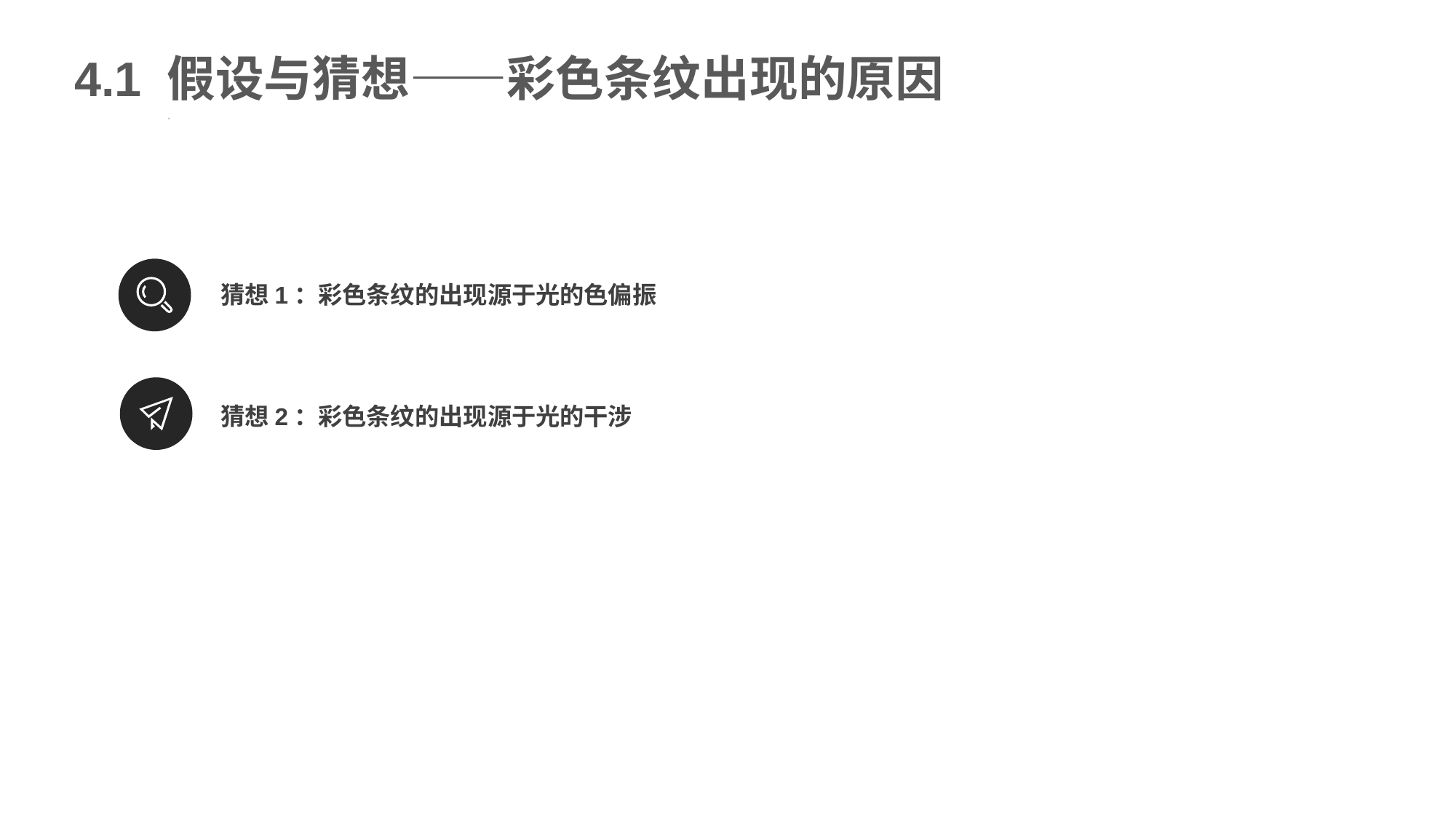

4.1 假设与猜想——彩色条纹出现的原因
.
e7d195523061f1c0205959036996ad55c215b892a7aac5c0B9ADEF7896FB48F2EF97163A2DE1401E1875DEDC438B7864AD24CA23553DBBBD975DAF4CAD4A2592689FFB6CEE59FFA55B2702D0E5EE29CDFC7DD6D4C22D17AEBF0859EEF13D94F7618A7158DD5E6CBFFCD3378BED4BE408AACF7028107ED13DF3401F841188AA6377254543678C99A2

猜想1：彩色条纹的出现源于光的色偏振

猜想2：彩色条纹的出现源于光的干涉